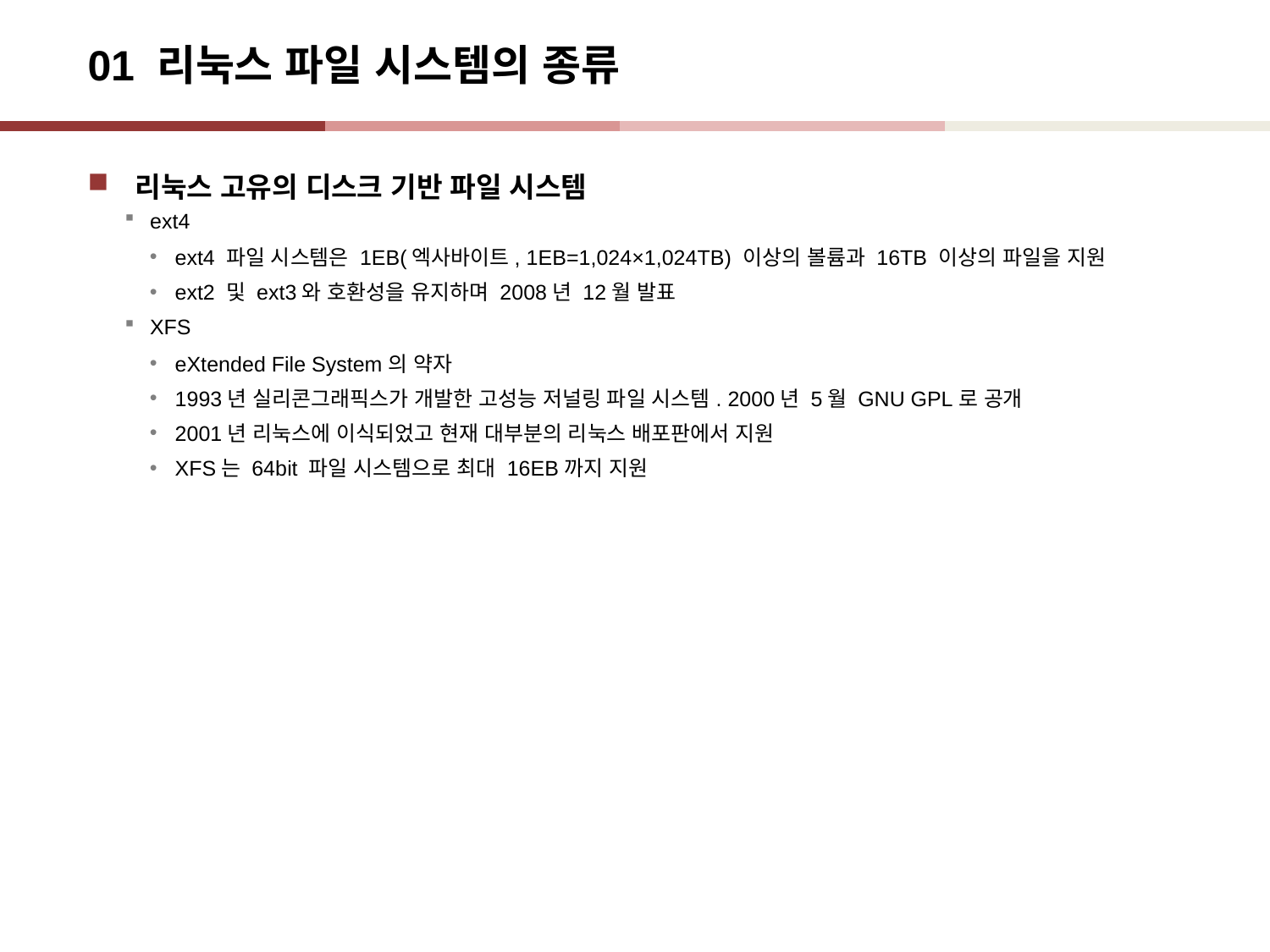

# 01 리눅스 파일 시스템의 종류
리눅스 고유의 디스크 기반 파일 시스템
ext4
ext4 파일 시스템은 1EB(엑사바이트, 1EB=1,024×1,024TB) 이상의 볼륨과 16TB 이상의 파일을 지원
ext2 및 ext3와 호환성을 유지하며 2008년 12월 발표
XFS
eXtended File System의 약자
1993년 실리콘그래픽스가 개발한 고성능 저널링 파일 시스템. 2000년 5월 GNU GPL로 공개
2001년 리눅스에 이식되었고 현재 대부분의 리눅스 배포판에서 지원
XFS는 64bit 파일 시스템으로 최대 16EB까지 지원